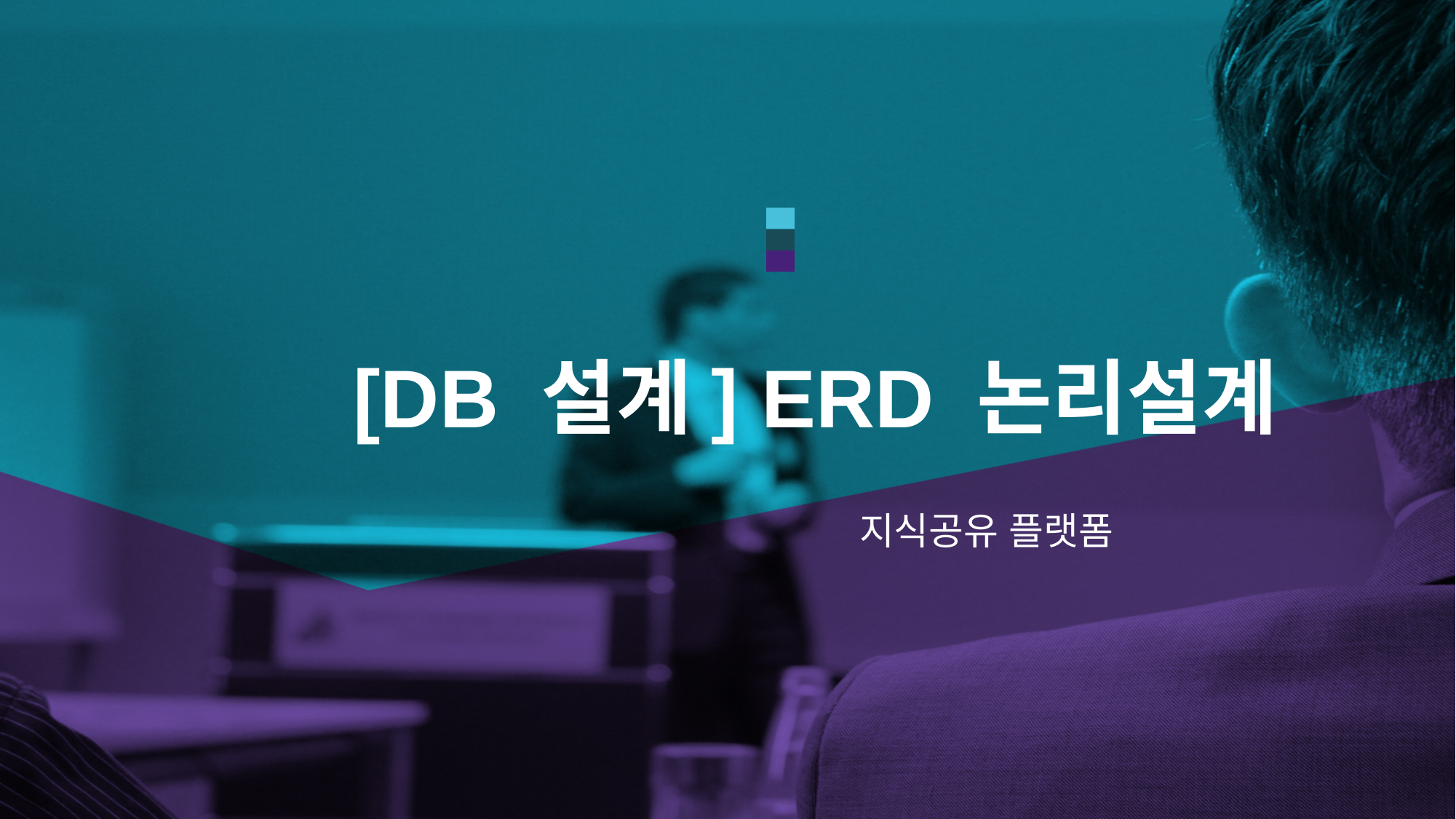

# [DB 설계] ERD 논리설계
지식공유 플랫폼